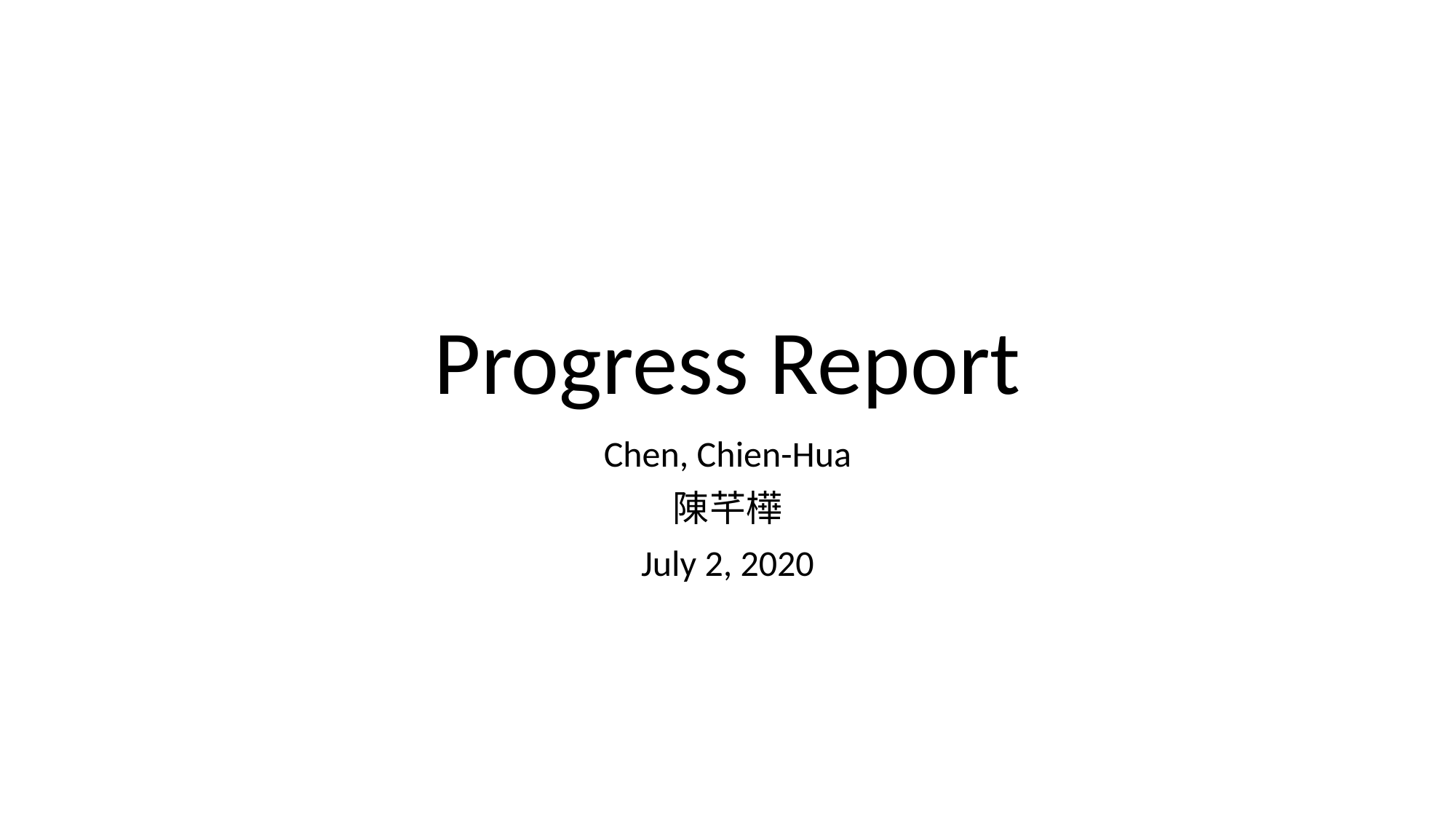

# Progress Report
Chen, Chien-Hua
陳芊樺
July 2, 2020